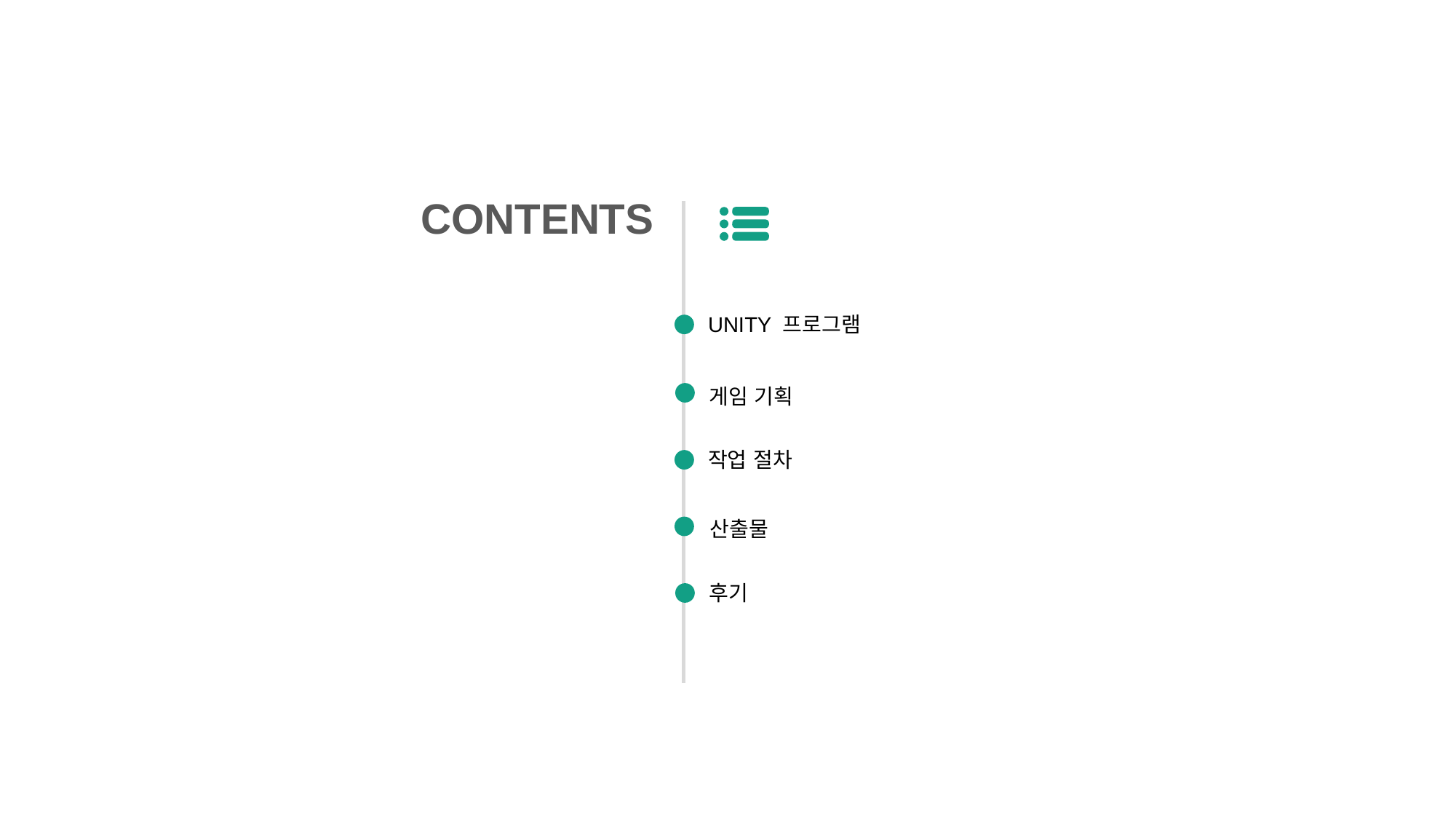

CONTENTS

UNITY 프로그램

게임 기획

작업 절차

산출물

후기